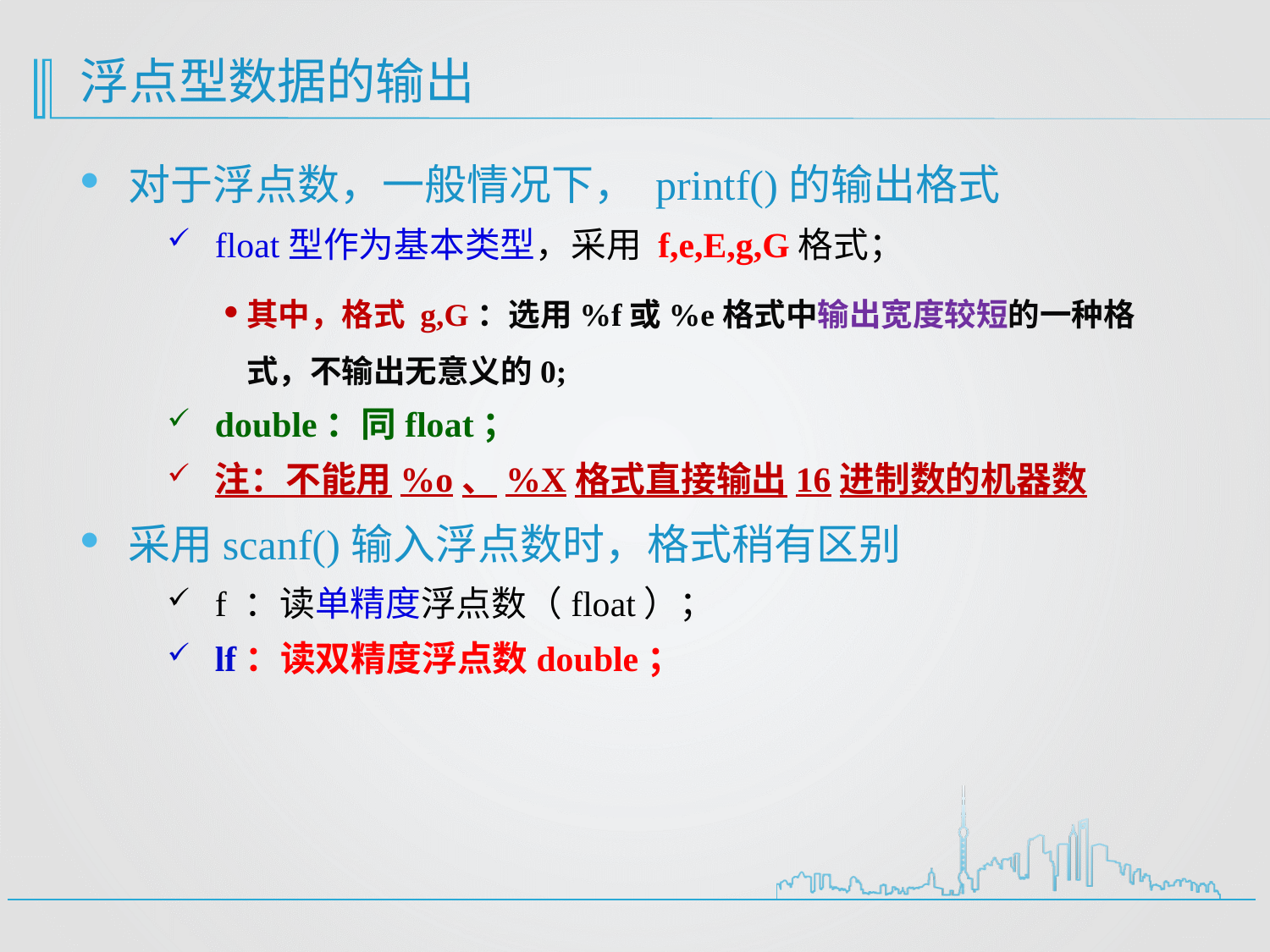

# 浮点型数据的输出
对于浮点数，一般情况下， printf()的输出格式
float型作为基本类型，采用 f,e,E,g,G格式；
其中，格式 g,G：选用%f或%e格式中输出宽度较短的一种格式，不输出无意义的0;
double：同float；
注：不能用%o、%X格式直接输出16进制数的机器数
采用scanf()输入浮点数时，格式稍有区别
f ：读单精度浮点数（float）；
lf：读双精度浮点数double；